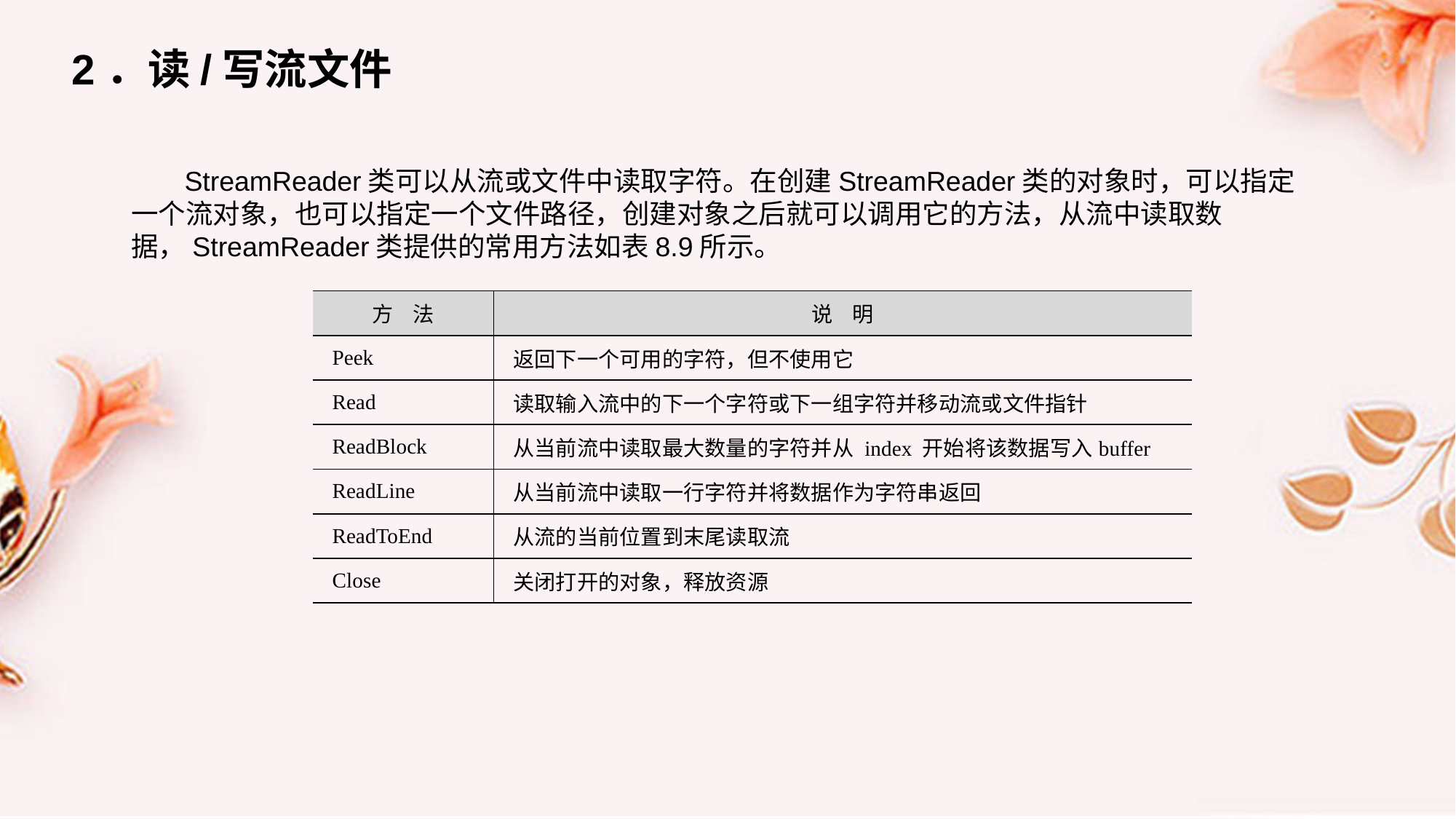

2．读/写流文件
StreamReader类可以从流或文件中读取字符。在创建StreamReader类的对象时，可以指定一个流对象，也可以指定一个文件路径，创建对象之后就可以调用它的方法，从流中读取数据，StreamReader类提供的常用方法如表8.9所示。
| 方 法 | 说 明 |
| --- | --- |
| Peek | 返回下一个可用的字符，但不使用它 |
| Read | 读取输入流中的下一个字符或下一组字符并移动流或文件指针 |
| ReadBlock | 从当前流中读取最大数量的字符并从 index 开始将该数据写入buffer |
| ReadLine | 从当前流中读取一行字符并将数据作为字符串返回 |
| ReadToEnd | 从流的当前位置到末尾读取流 |
| Close | 关闭打开的对象，释放资源 |